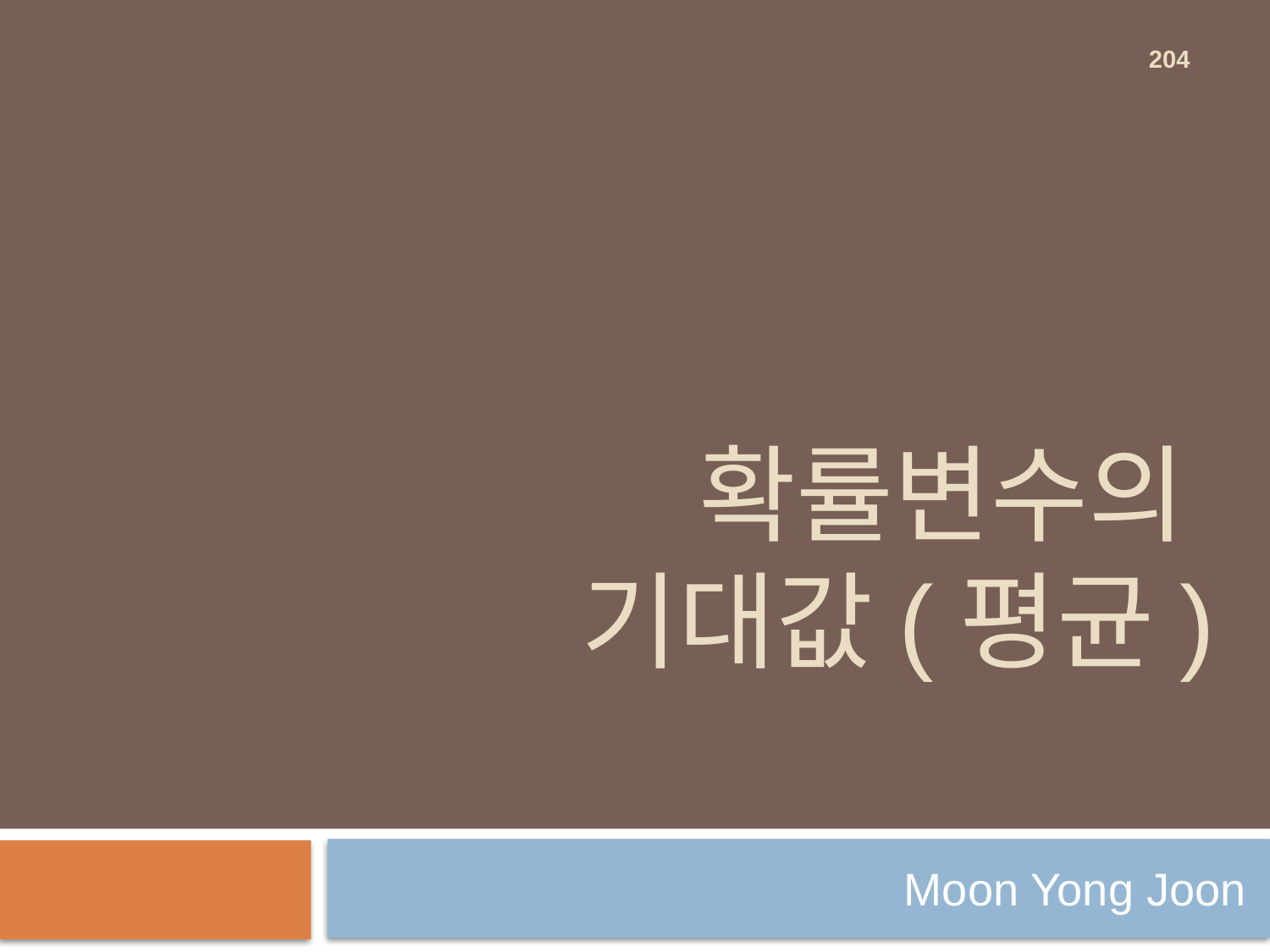

204
# 확률변수의 기대값(평균)
Moon Yong Joon